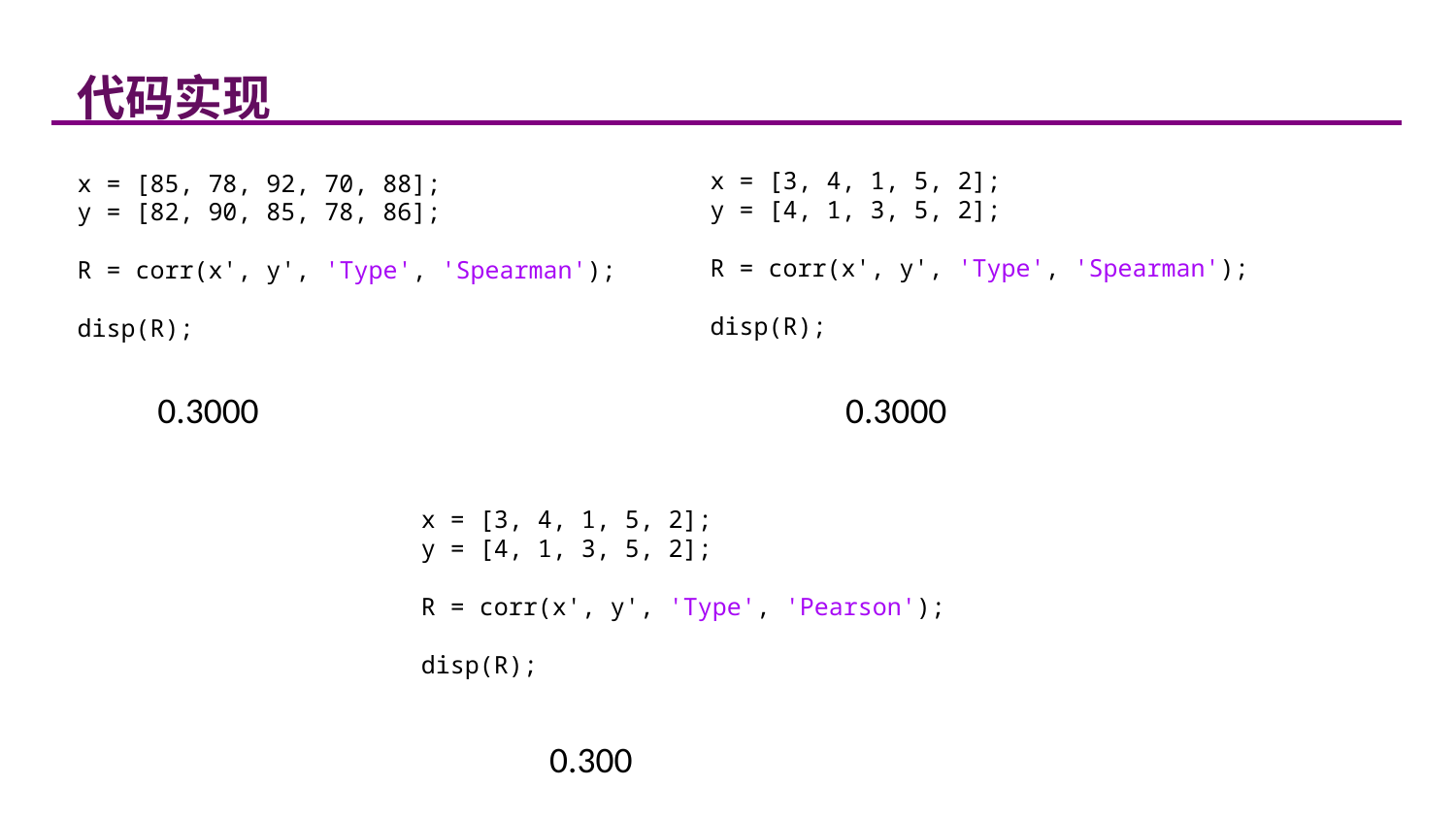

代码实现
x = [3, 4, 1, 5, 2];
y = [4, 1, 3, 5, 2];

R = corr(x', y', 'Type', 'Spearman');

disp(R);
x = [85, 78, 92, 70, 88];
y = [82, 90, 85, 78, 86];

R = corr(x', y', 'Type', 'Spearman');

disp(R);
0.3000
0.3000
x = [3, 4, 1, 5, 2];
y = [4, 1, 3, 5, 2];

R = corr(x', y', 'Type', 'Pearson');

disp(R);
0.300